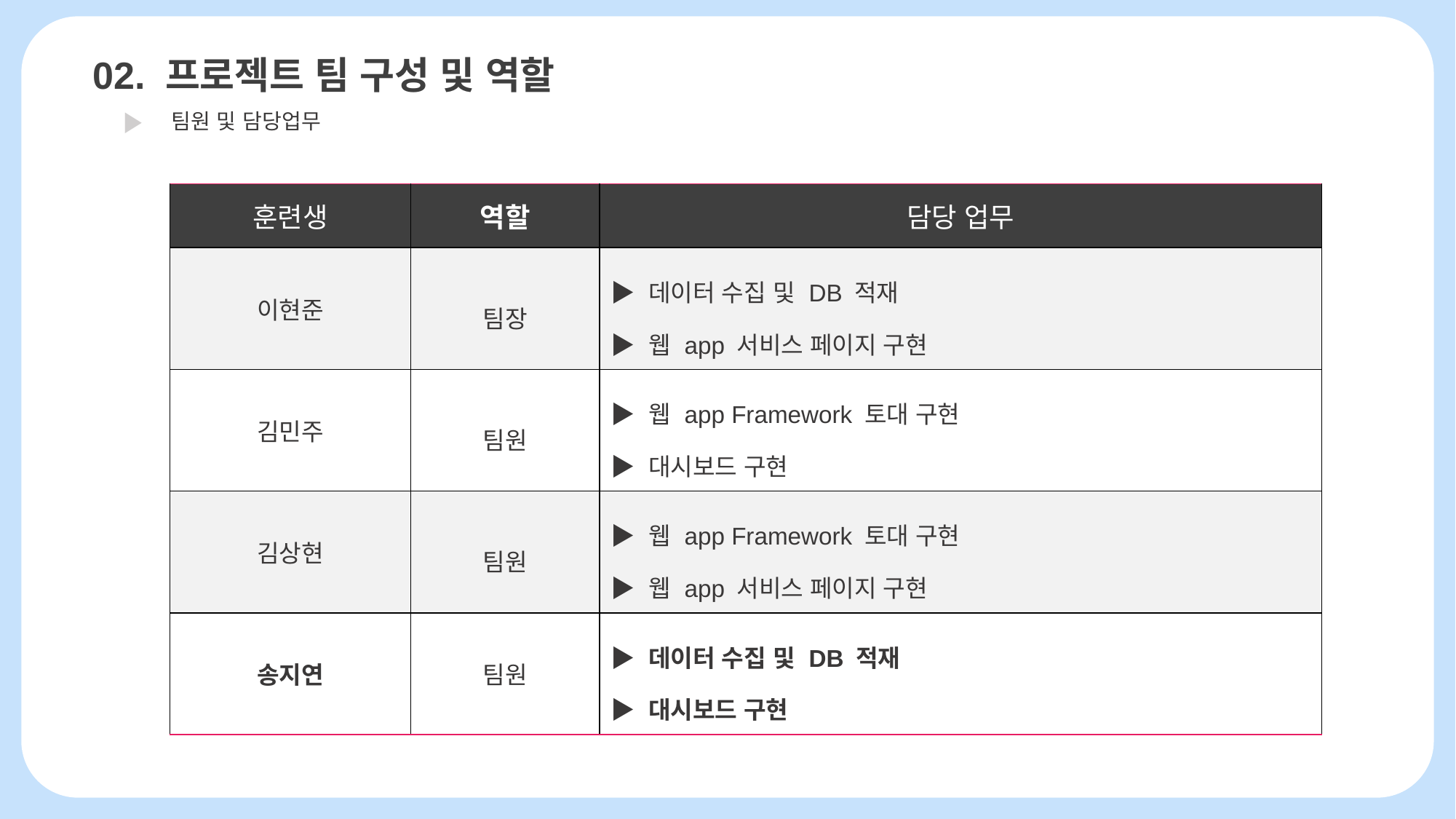

02. 프로젝트 팀 구성 및 역할
▶
팀원 및 담당업무
| 훈련생 | 역할 | 담당 업무 |
| --- | --- | --- |
| 이현준 | 팀장 | ▶ 데이터 수집 및 DB 적재 ▶ 웹 app 서비스 페이지 구현 |
| 김민주 | 팀원 | ▶ 웹 app Framework 토대 구현 ▶ 대시보드 구현 |
| 김상현 | 팀원 | ▶ 웹 app Framework 토대 구현 ▶ 웹 app 서비스 페이지 구현 |
| 송지연 | 팀원 | ▶ 데이터 수집 및 DB 적재 ▶ 대시보드 구현 |